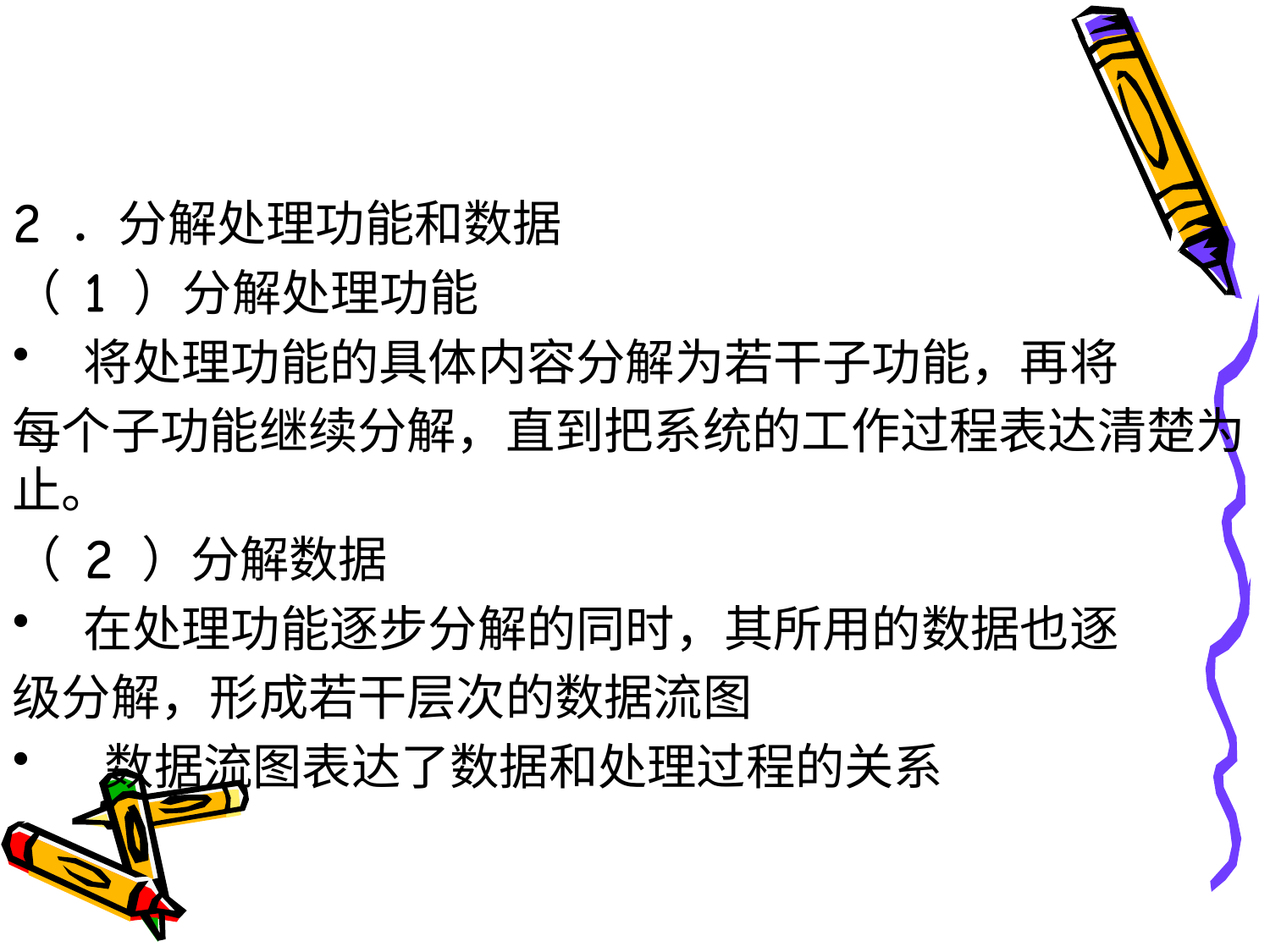

#
2 ．分解处理功能和数据
（ 1 ）分解处理功能
 将处理功能的具体内容分解为若干子功能，再将
每个子功能继续分解，直到把系统的工作过程表达清楚为止。
（ 2 ）分解数据
 在处理功能逐步分解的同时，其所用的数据也逐
级分解，形成若干层次的数据流图
   数据流图表达了数据和处理过程的关系